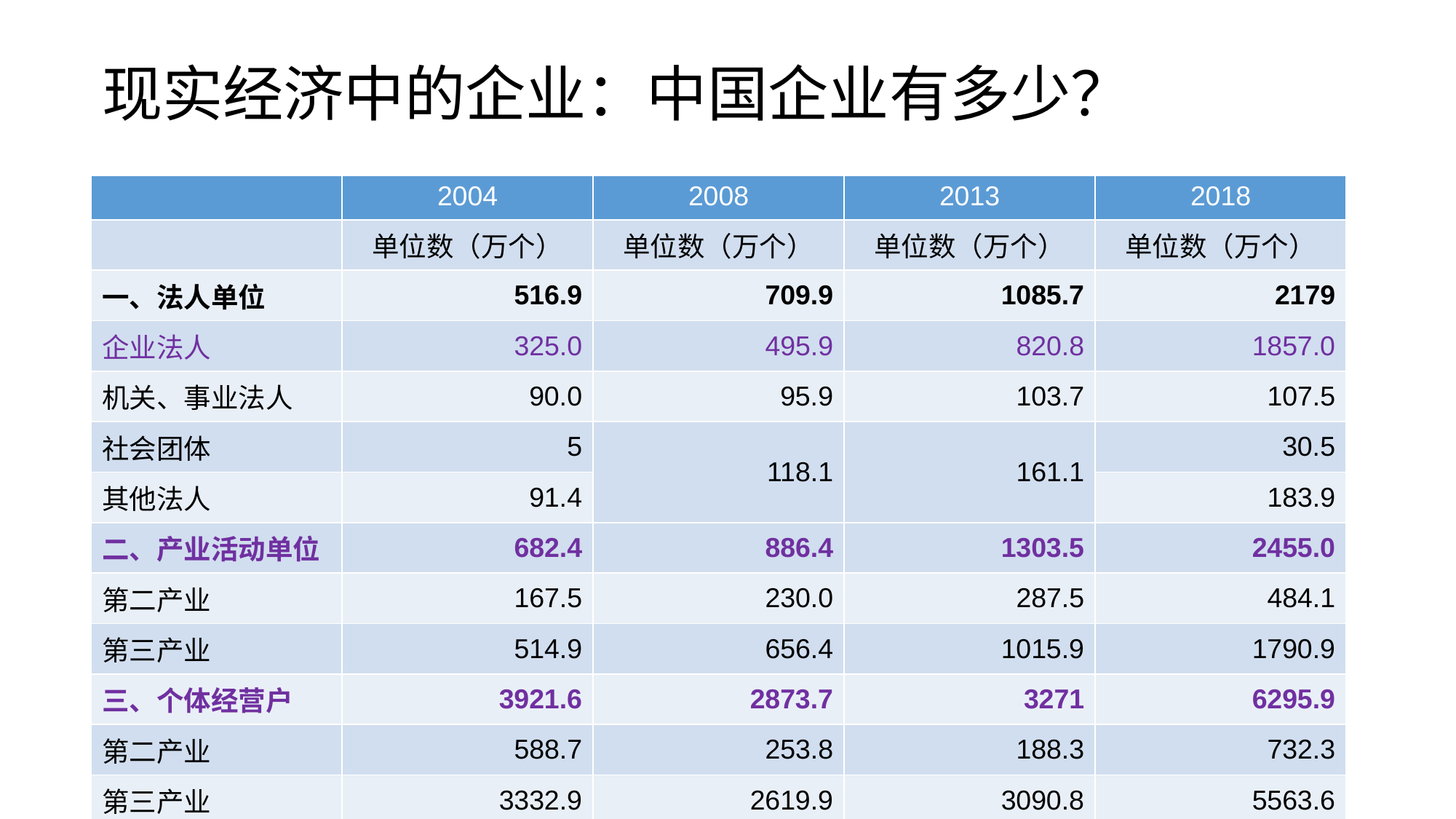

# 现实经济中的企业：中国企业有多少？
|  | 2004 | 2008 | 2013 | 2018 |
| --- | --- | --- | --- | --- |
|  | 单位数（万个） | 单位数（万个） | 单位数（万个） | 单位数（万个） |
| 一、法人单位 | 516.9 | 709.9 | 1085.7 | 2179 |
| 企业法人 | 325.0 | 495.9 | 820.8 | 1857.0 |
| 机关、事业法人 | 90.0 | 95.9 | 103.7 | 107.5 |
| 社会团体 | 5 | 118.1 | 161.1 | 30.5 |
| 其他法人 | 91.4 |  |  | 183.9 |
| 二、产业活动单位 | 682.4 | 886.4 | 1303.5 | 2455.0 |
| 第二产业 | 167.5 | 230.0 | 287.5 | 484.1 |
| 第三产业 | 514.9 | 656.4 | 1015.9 | 1790.9 |
| 三、个体经营户 | 3921.6 | 2873.7 | 3271 | 6295.9 |
| 第二产业 | 588.7 | 253.8 | 188.3 | 732.3 |
| 第三产业 | 3332.9 | 2619.9 | 3090.8 | 5563.6 |